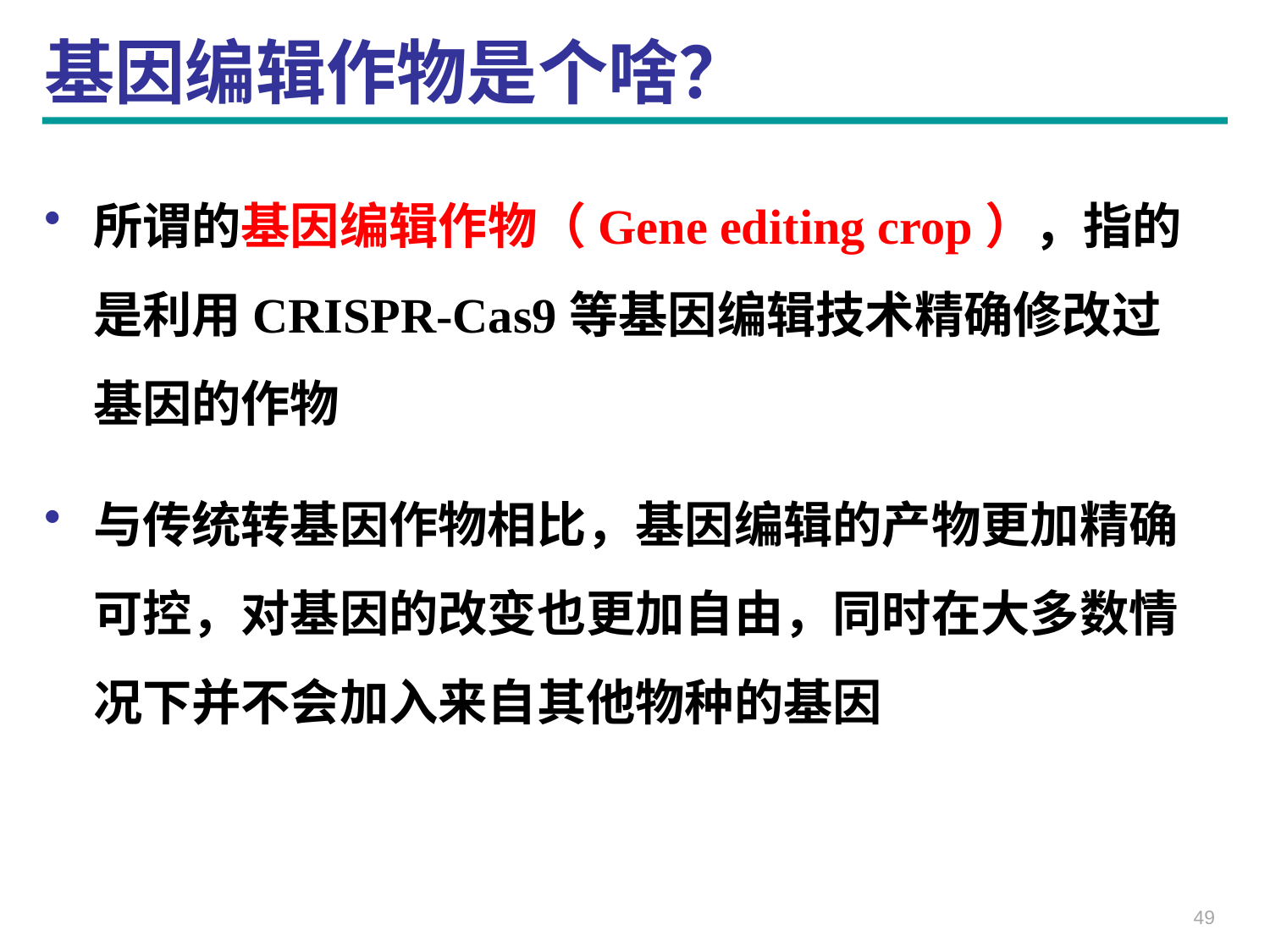

# 基因编辑作物是个啥？
所谓的基因编辑作物（Gene editing crop），指的是利用CRISPR-Cas9等基因编辑技术精确修改过基因的作物
与传统转基因作物相比，基因编辑的产物更加精确可控，对基因的改变也更加自由，同时在大多数情况下并不会加入来自其他物种的基因

49